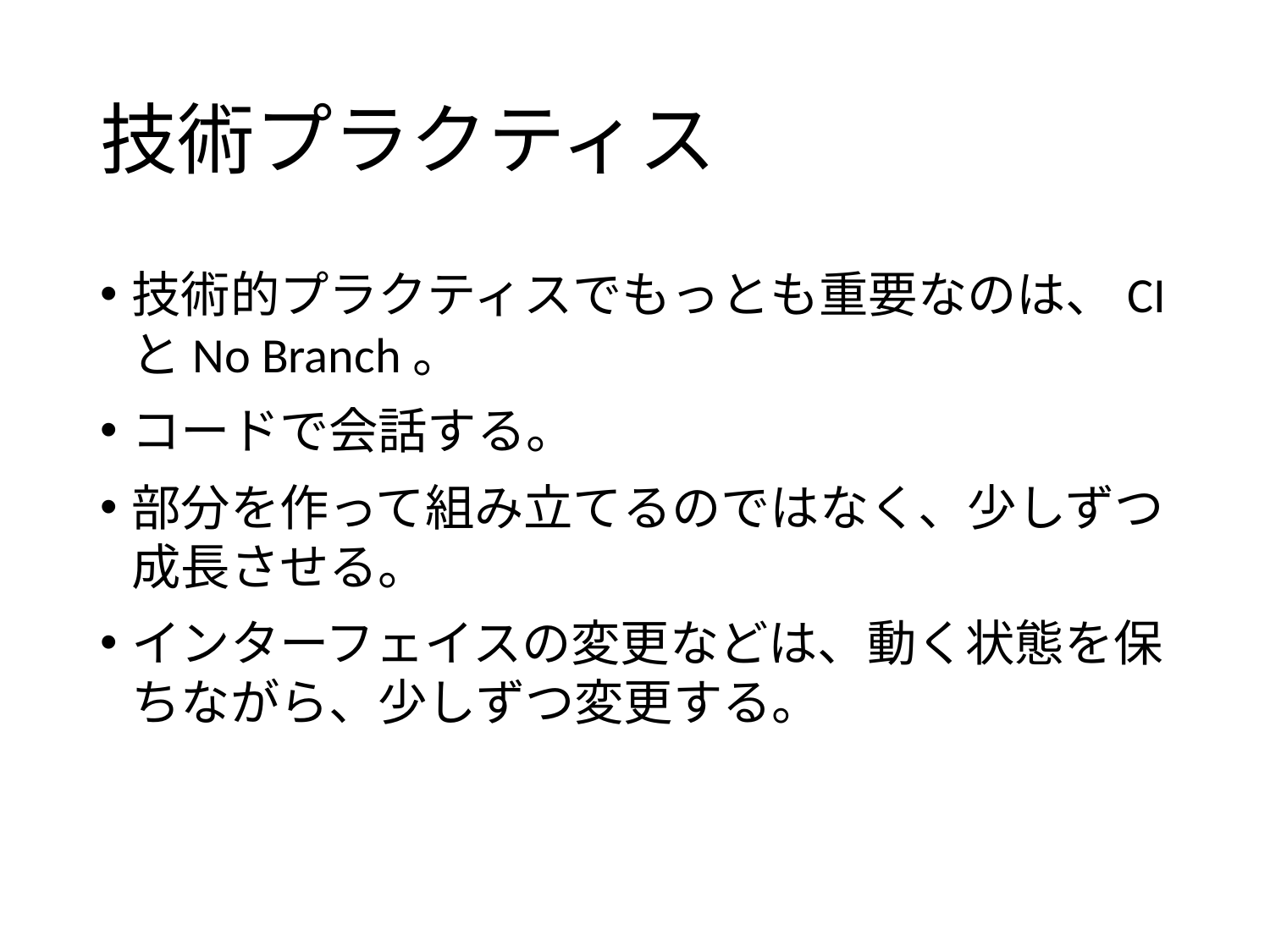

# 技術プラクティス
技術的プラクティスでもっとも重要なのは、CIとNo Branch。
コードで会話する。
部分を作って組み立てるのではなく、少しずつ成長させる。
インターフェイスの変更などは、動く状態を保ちながら、少しずつ変更する。